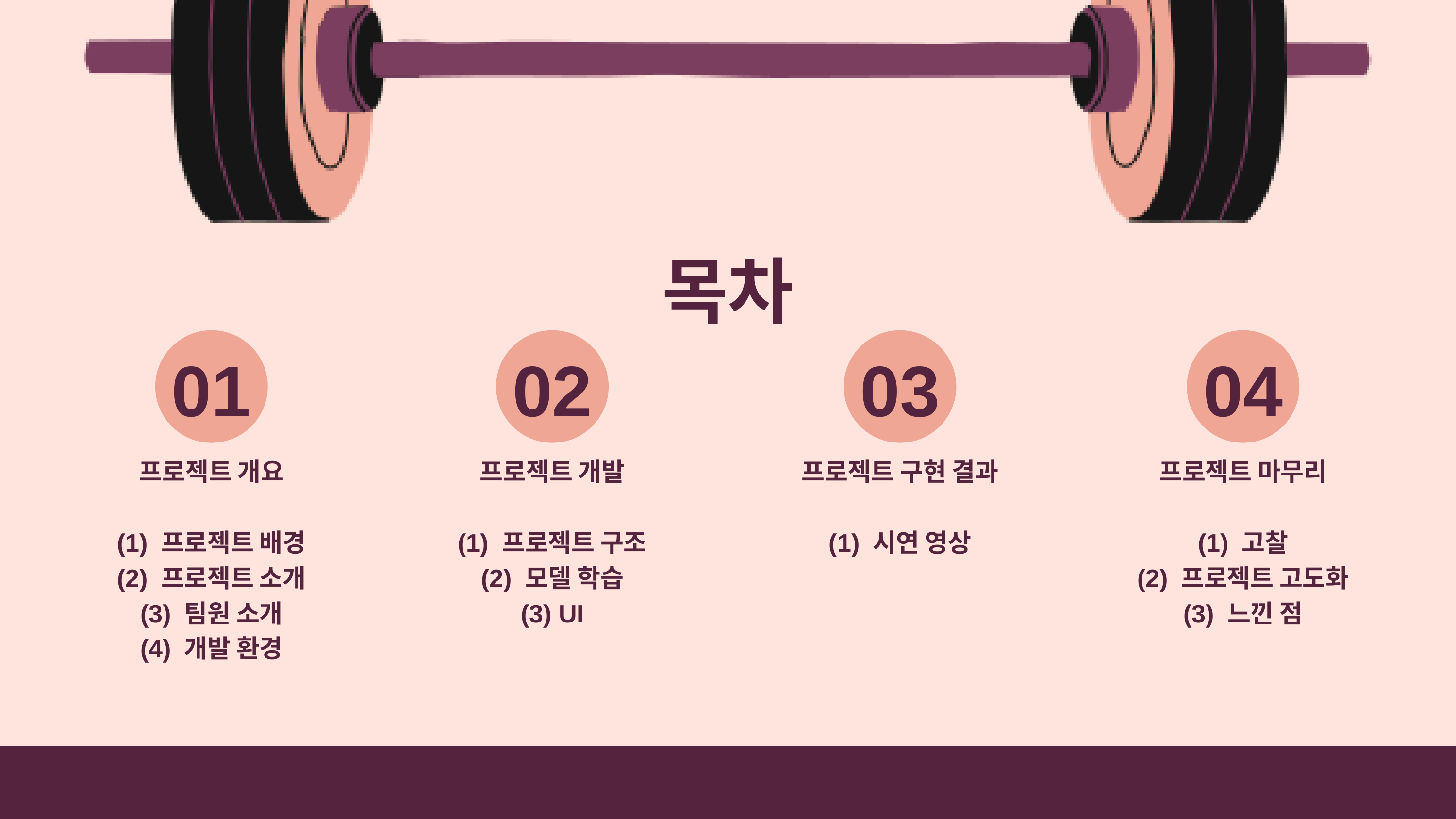

목차

01
02
03
04
프로젝트 개요

(1) 프로젝트 배경
(2) 프로젝트 소개
(3) 팀원 소개
(4) 개발 환경
프로젝트 개발

(1) 프로젝트 구조
(2) 모델 학습
(3) UI
프로젝트 구현 결과

(1) 시연 영상
프로젝트 마무리

(1) 고찰
(2) 프로젝트 고도화
(3) 느낀 점